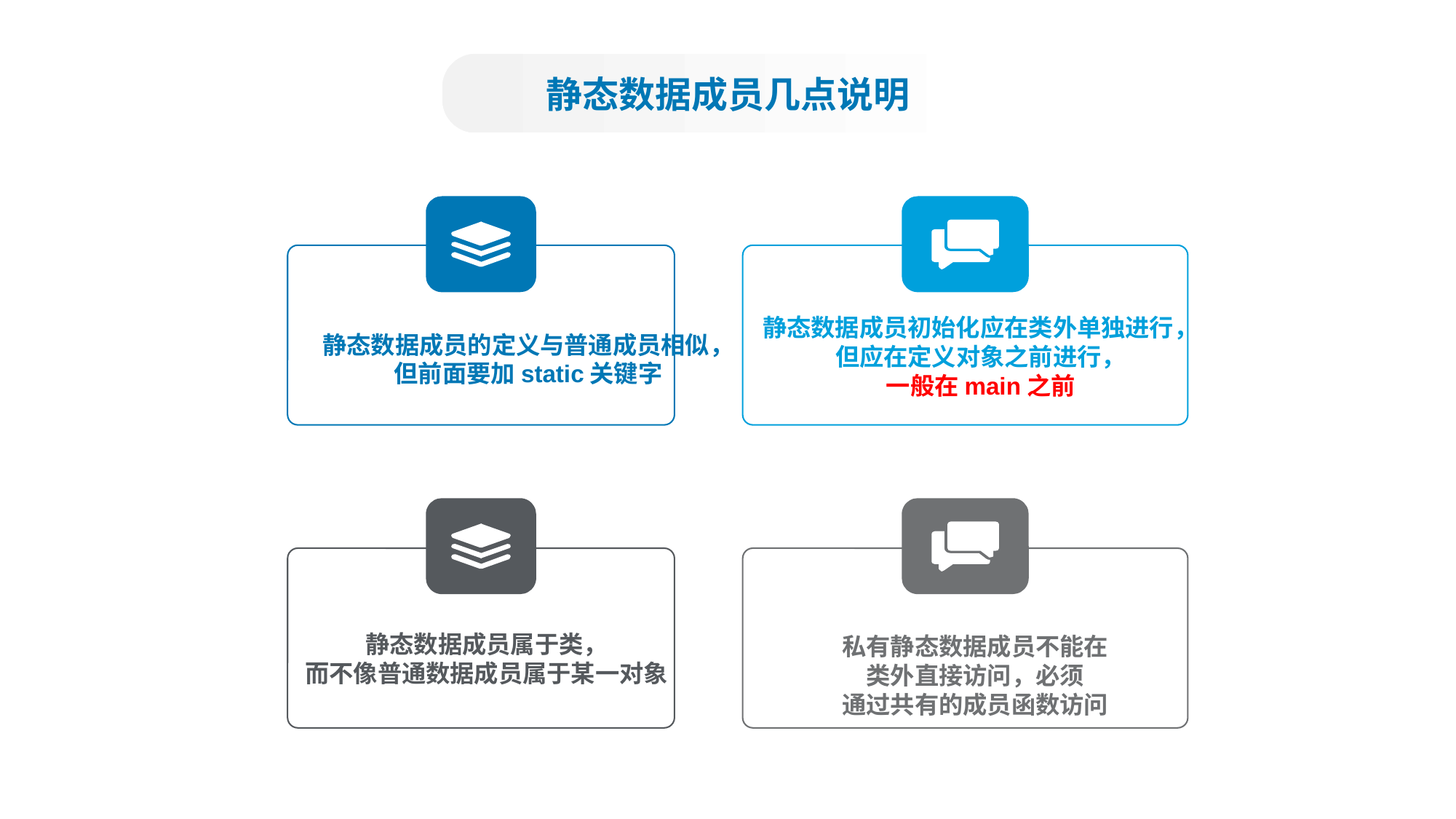

静态数据成员几点说明

静态数据成员初始化应在类外单独进行，
但应在定义对象之前进行，
一般在main之前

静态数据成员的定义与普通成员相似，
但前面要加static关键字

私有静态数据成员不能在
类外直接访问，必须
通过共有的成员函数访问

静态数据成员属于类，
而不像普通数据成员属于某一对象